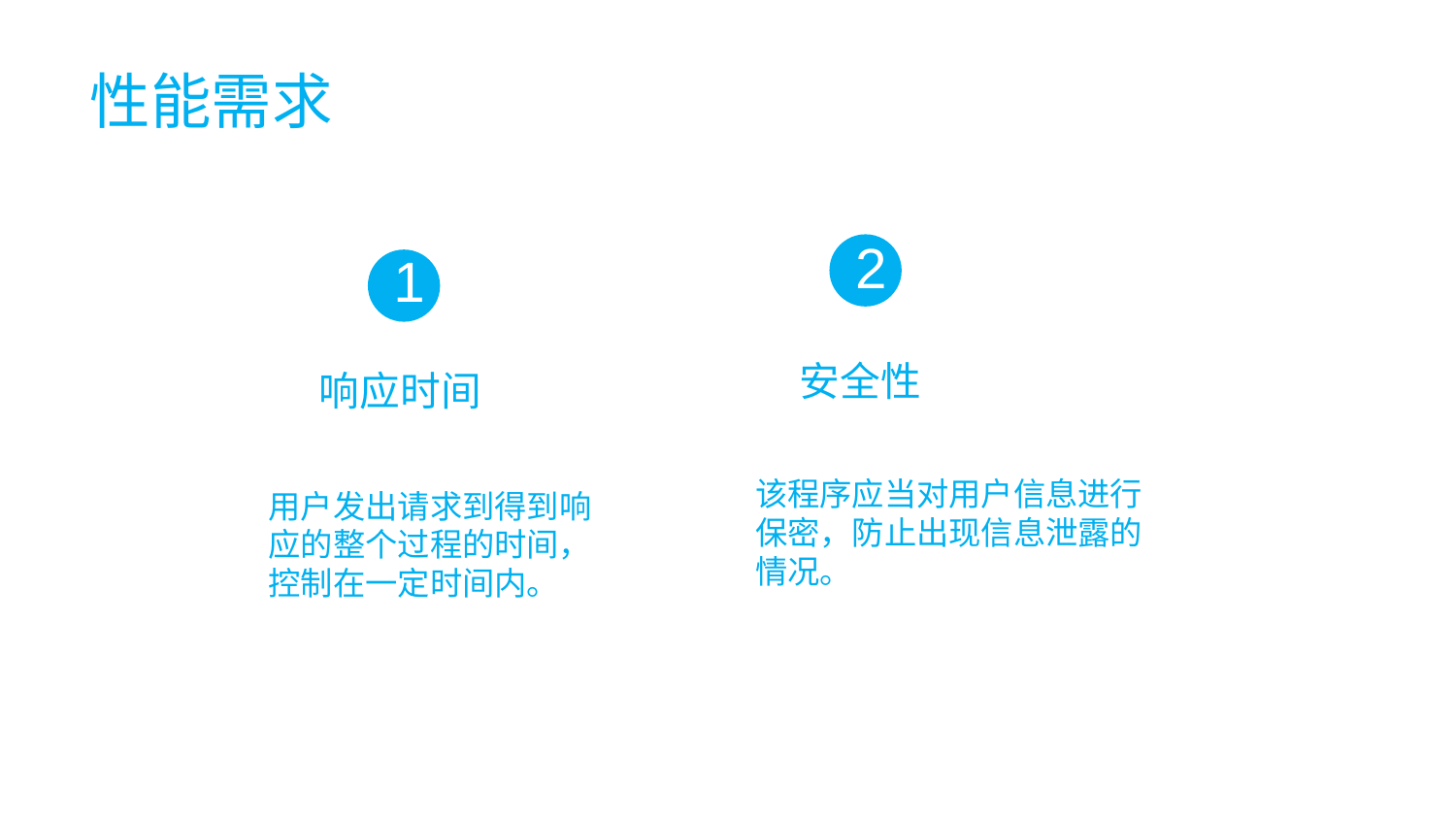

性能需求
2

1

安全性
响应时间
该程序应当对用户信息进行保密，防止出现信息泄露的情况。
用户发出请求到得到响应的整个过程的时间，控制在一定时间内。